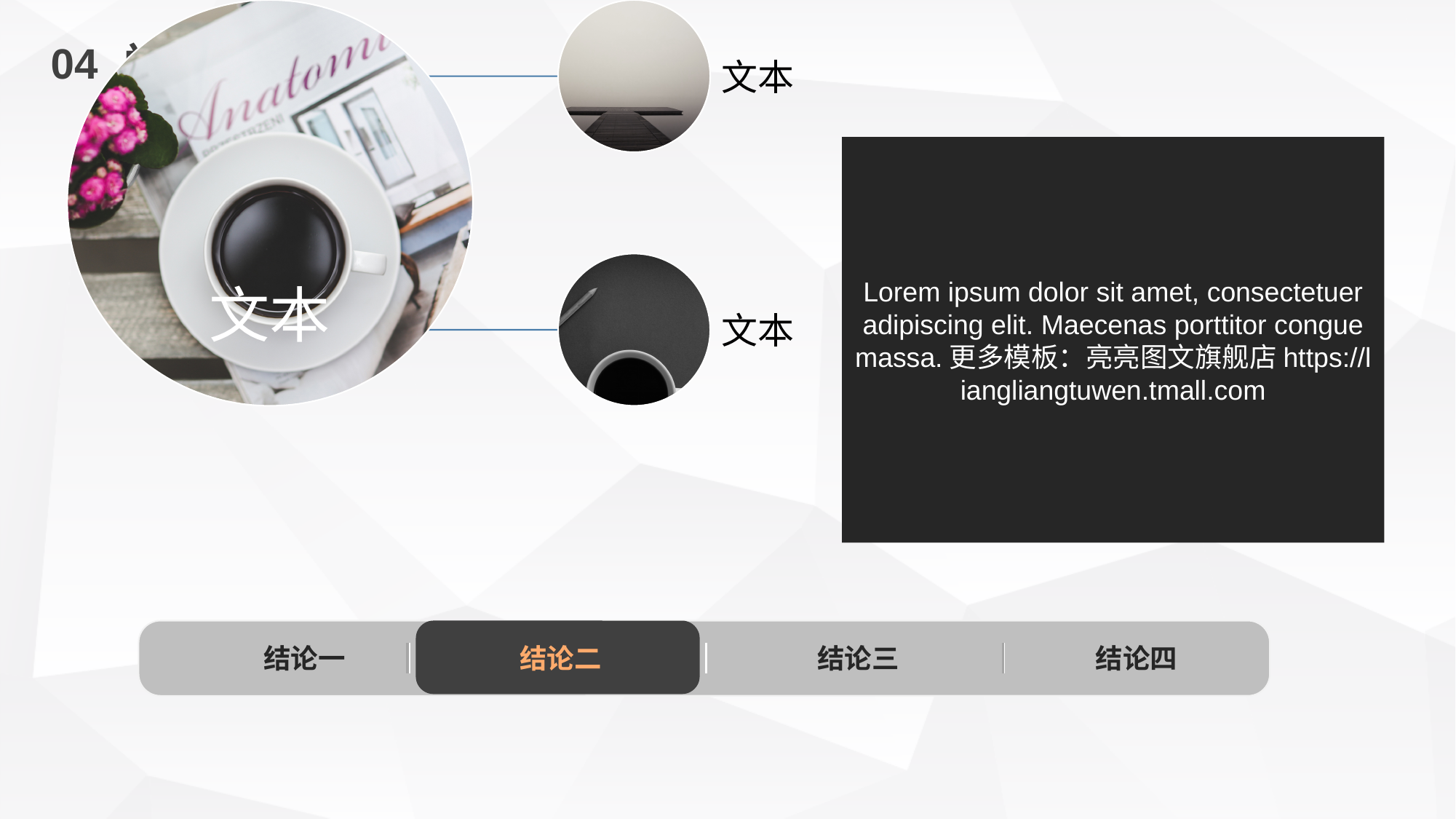

04 总结展望
文本
文本
文本
Lorem ipsum dolor sit amet, consectetuer adipiscing elit. Maecenas porttitor congue massa.更多模板：亮亮图文旗舰店https://liangliangtuwen.tmall.com

结论一
结论二
结论三
结论四